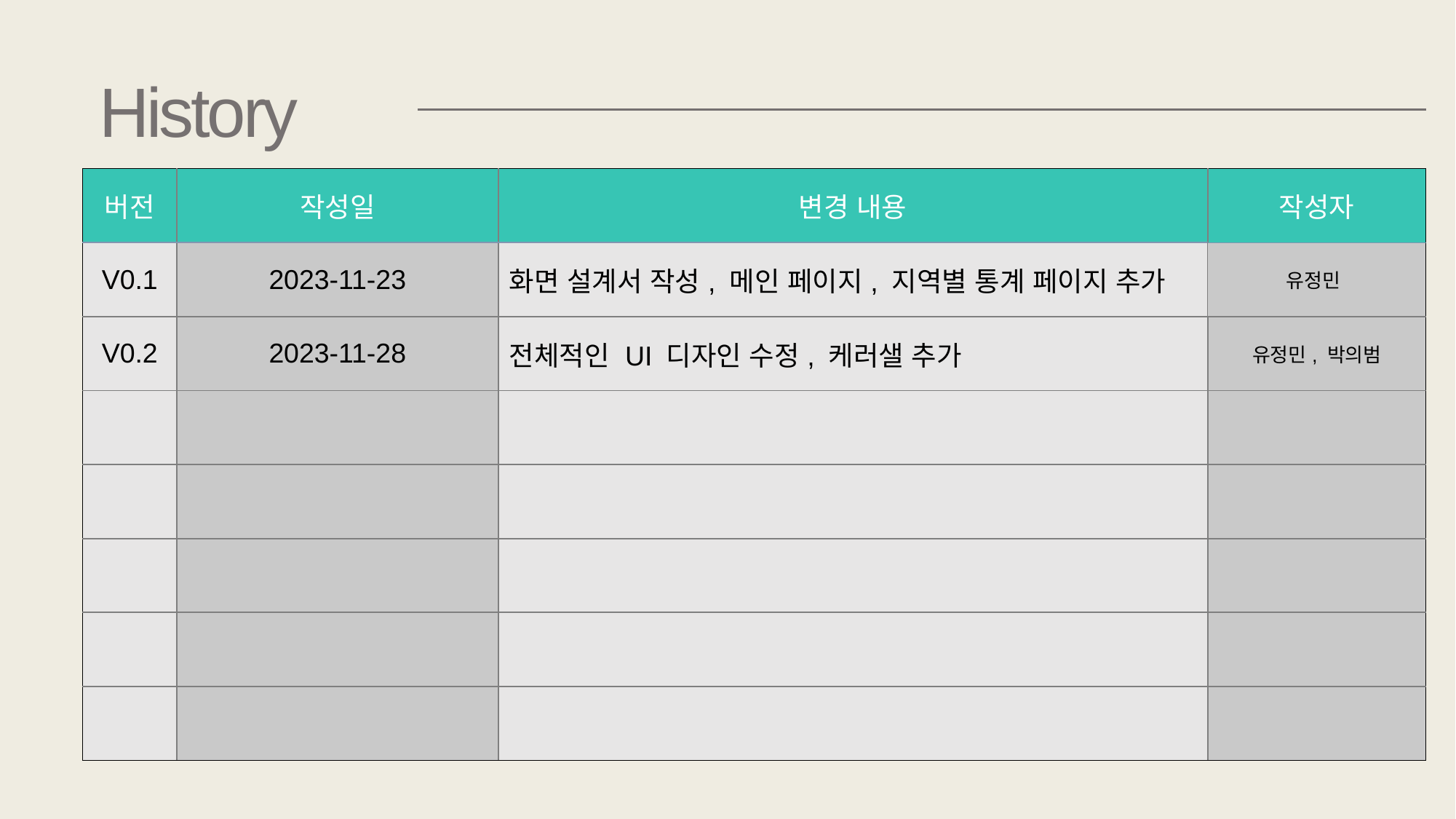

History
| 버전 | 작성일 | 변경 내용 | 작성자 |
| --- | --- | --- | --- |
| V0.1 | 2023-11-23 | 화면 설계서 작성, 메인 페이지, 지역별 통계 페이지 추가 | 유정민 |
| V0.2 | 2023-11-28 | 전체적인 UI 디자인 수정, 케러샐 추가 | 유정민, 박의범 |
|  |  |  |  |
|  |  |  |  |
|  |  |  |  |
|  |  |  |  |
|  |  |  |  |